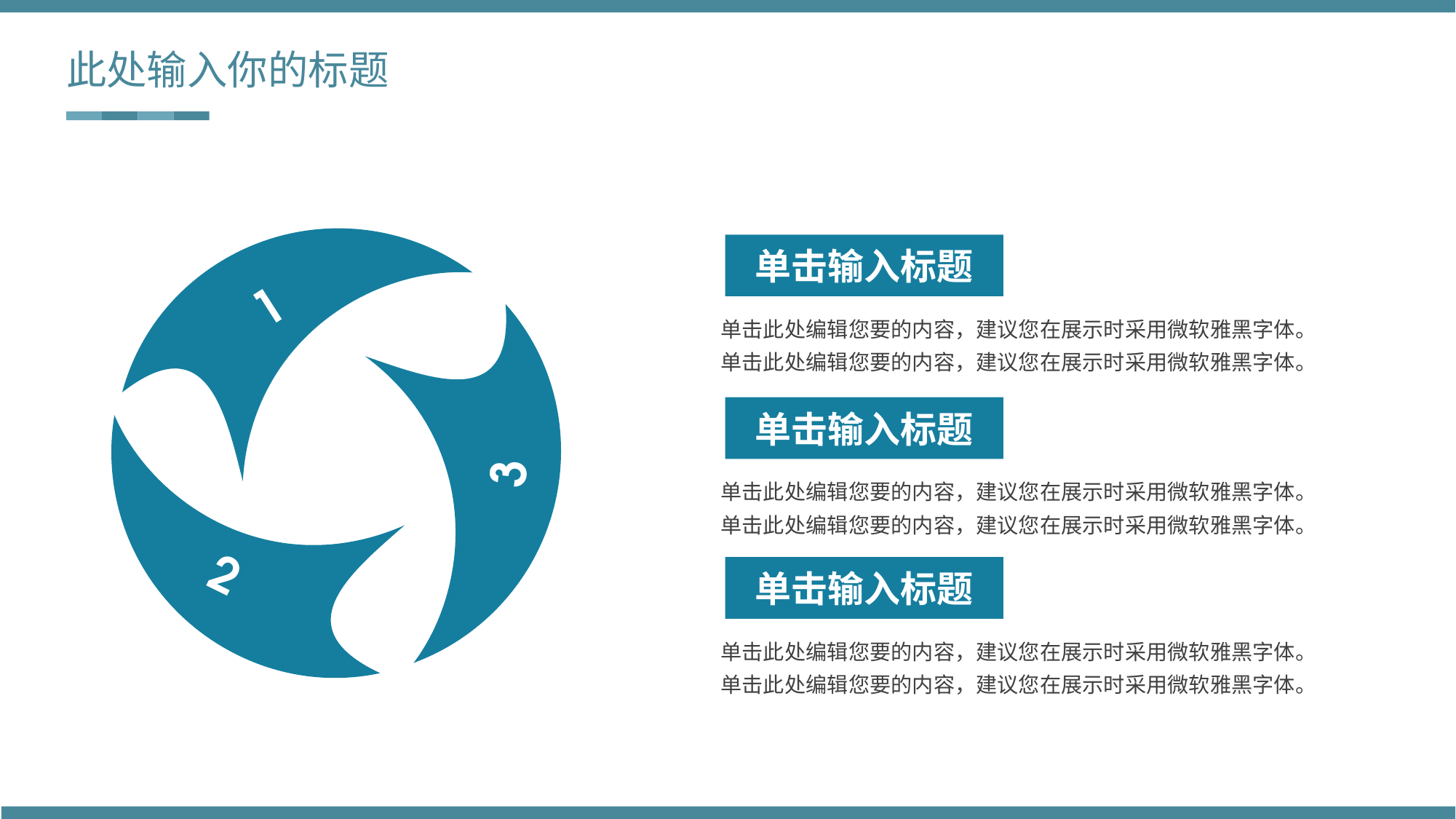

此处输入你的标题

1

3
2
单击输入标题
单击此处编辑您要的内容，建议您在展示时采用微软雅黑字体。单击此处编辑您要的内容，建议您在展示时采用微软雅黑字体。
单击输入标题
单击此处编辑您要的内容，建议您在展示时采用微软雅黑字体。单击此处编辑您要的内容，建议您在展示时采用微软雅黑字体。
单击输入标题
单击此处编辑您要的内容，建议您在展示时采用微软雅黑字体。单击此处编辑您要的内容，建议您在展示时采用微软雅黑字体。